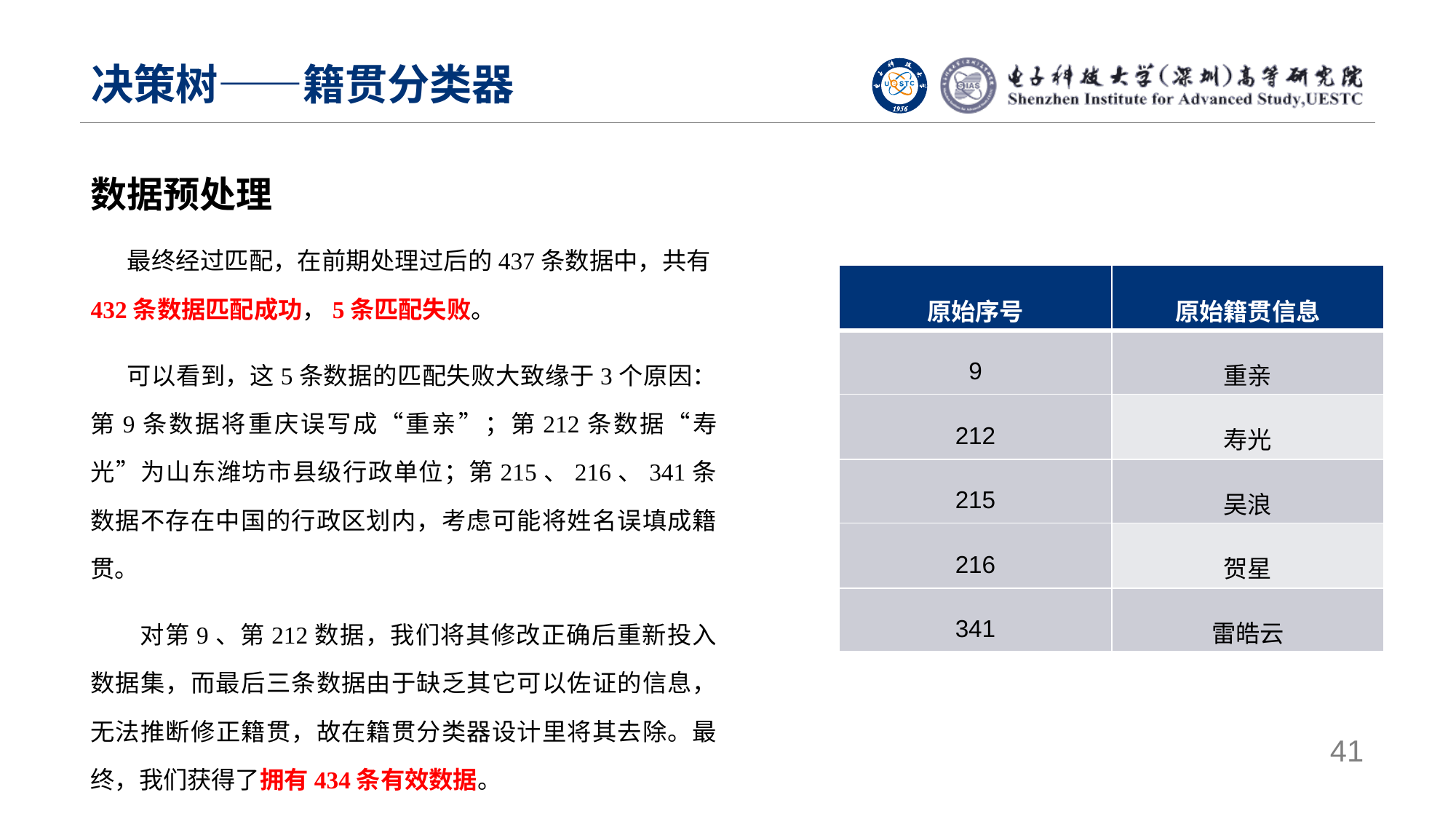

# 决策树——籍贯分类器
数据预处理
最终经过匹配，在前期处理过后的437条数据中，共有432条数据匹配成功，5条匹配失败。
可以看到，这5条数据的匹配失败大致缘于3个原因：第9条数据将重庆误写成“重亲”；第212条数据“寿光”为山东潍坊市县级行政单位；第215、216、341条数据不存在中国的行政区划内，考虑可能将姓名误填成籍贯。
 对第9、第212数据，我们将其修改正确后重新投入数据集，而最后三条数据由于缺乏其它可以佐证的信息，无法推断修正籍贯，故在籍贯分类器设计里将其去除。最终，我们获得了拥有434条有效数据。
| 原始序号 | 原始籍贯信息 |
| --- | --- |
| 9 | 重亲 |
| 212 | 寿光 |
| 215 | 吴浪 |
| 216 | 贺星 |
| 341 | 雷皓云 |
41